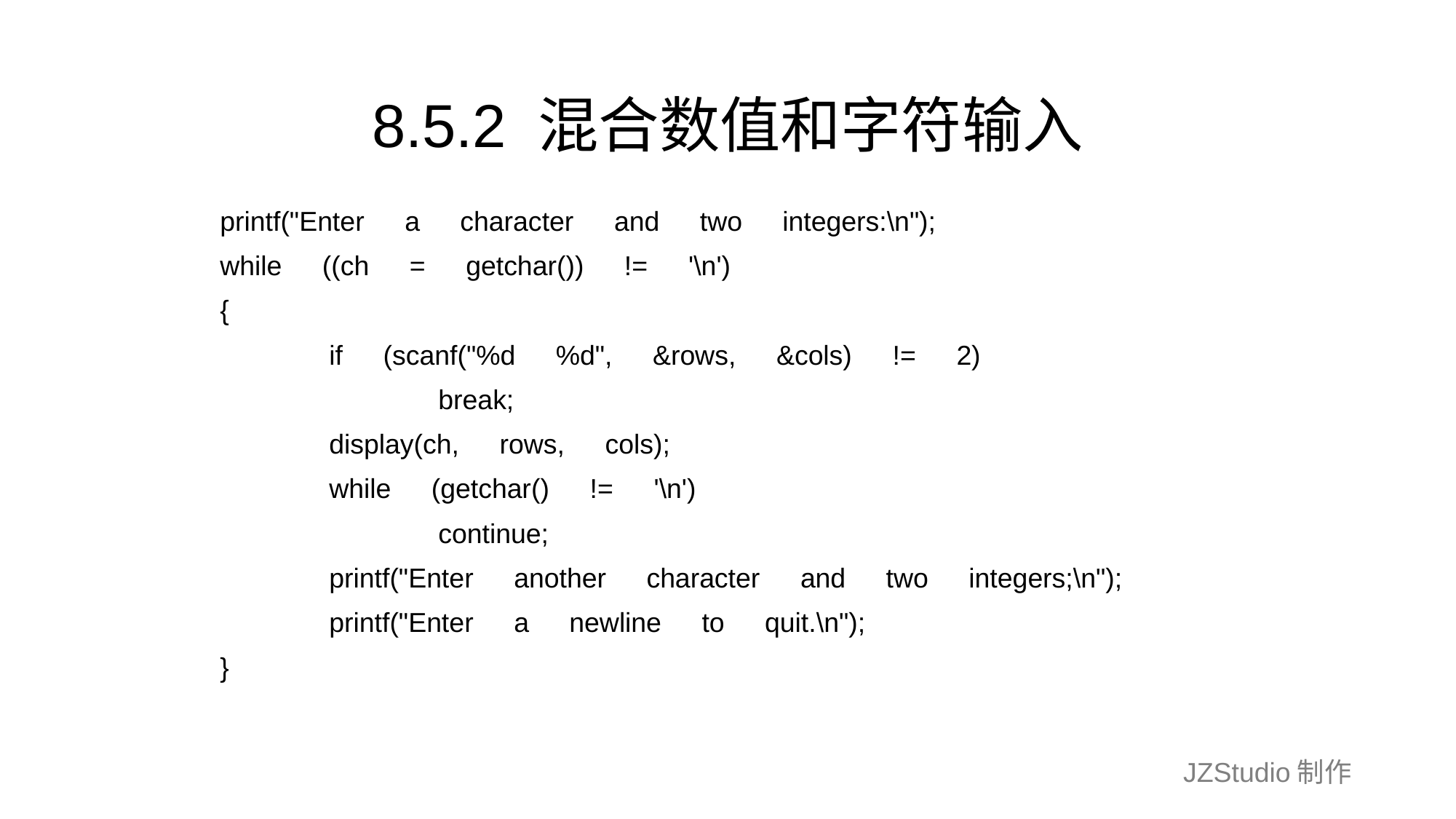

# 8.5.2 混合数值和字符输入
	printf("Enter　a　character　and　two　integers:\n");
	while　((ch　=　getchar())　!=　'\n')
	{
		if　(scanf("%d　%d",　&rows,　&cols)　!=　2)
			break;
		display(ch,　rows,　cols);
		while　(getchar()　!=　'\n')
			continue;
		printf("Enter　another　character　and　two　integers;\n");
		printf("Enter　a　newline　to　quit.\n");
	}